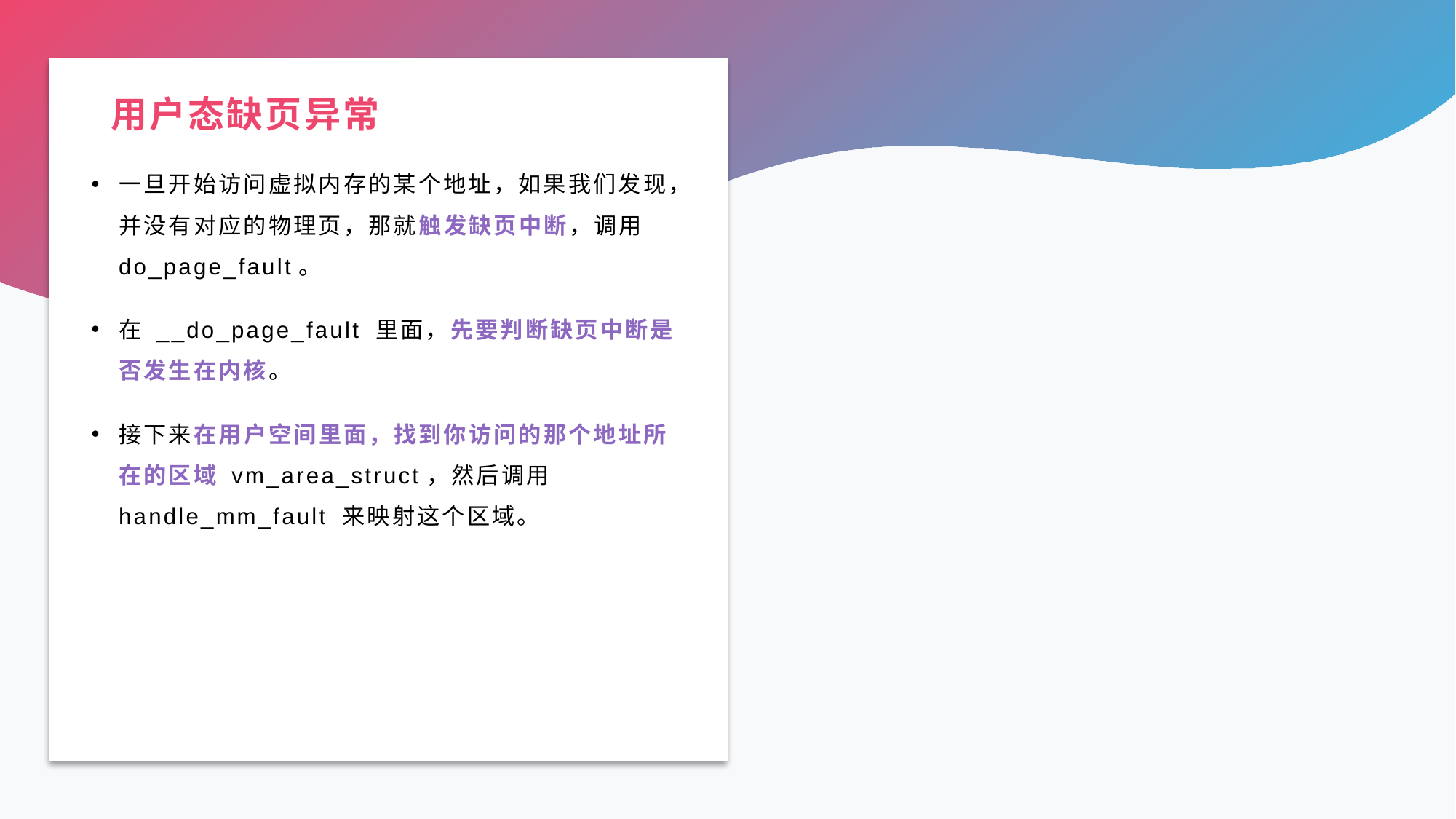

# 用户态缺页异常
一旦开始访问虚拟内存的某个地址，如果我们发现，并没有对应的物理页，那就触发缺页中断，调用 do_page_fault。
在 __do_page_fault 里面，先要判断缺页中断是否发生在内核。
接下来在用户空间里面，找到你访问的那个地址所在的区域 vm_area_struct，然后调用 handle_mm_fault 来映射这个区域。